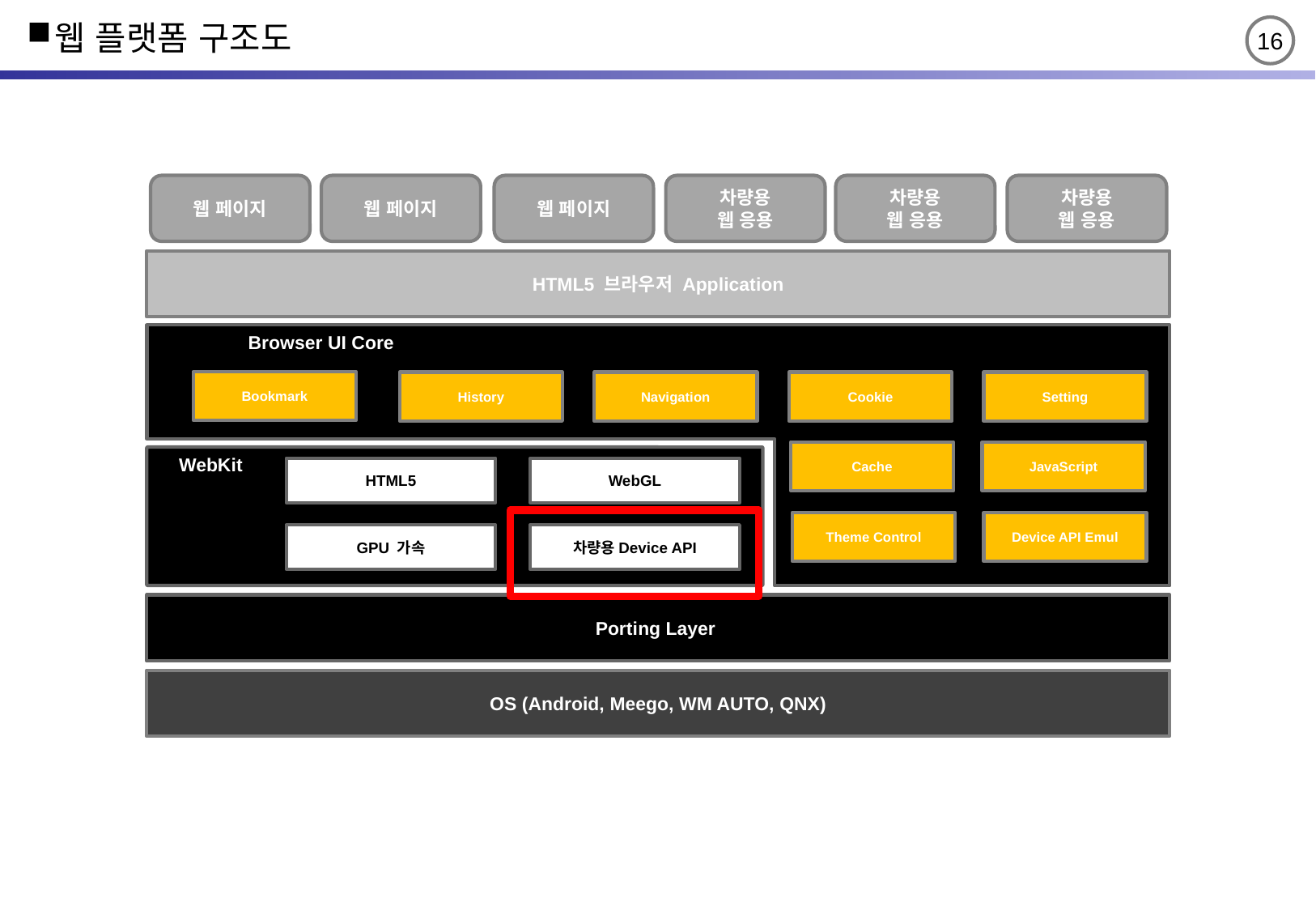

# 웹 플랫폼 구조도
웹 페이지
웹 페이지
웹 페이지
차량용
웹 응용
차량용
웹 응용
차량용
웹 응용
HTML5 브라우저 Application
Browser UI Core

Bookmark
History
Navigation
Cookie
Setting
Cache
JavaScript
WebKit

HTML5
WebGL
Theme Control
Device API Emul
GPU 가속
차량용Device API
Porting Layer
OS (Android, Meego, WM AUTO, QNX)